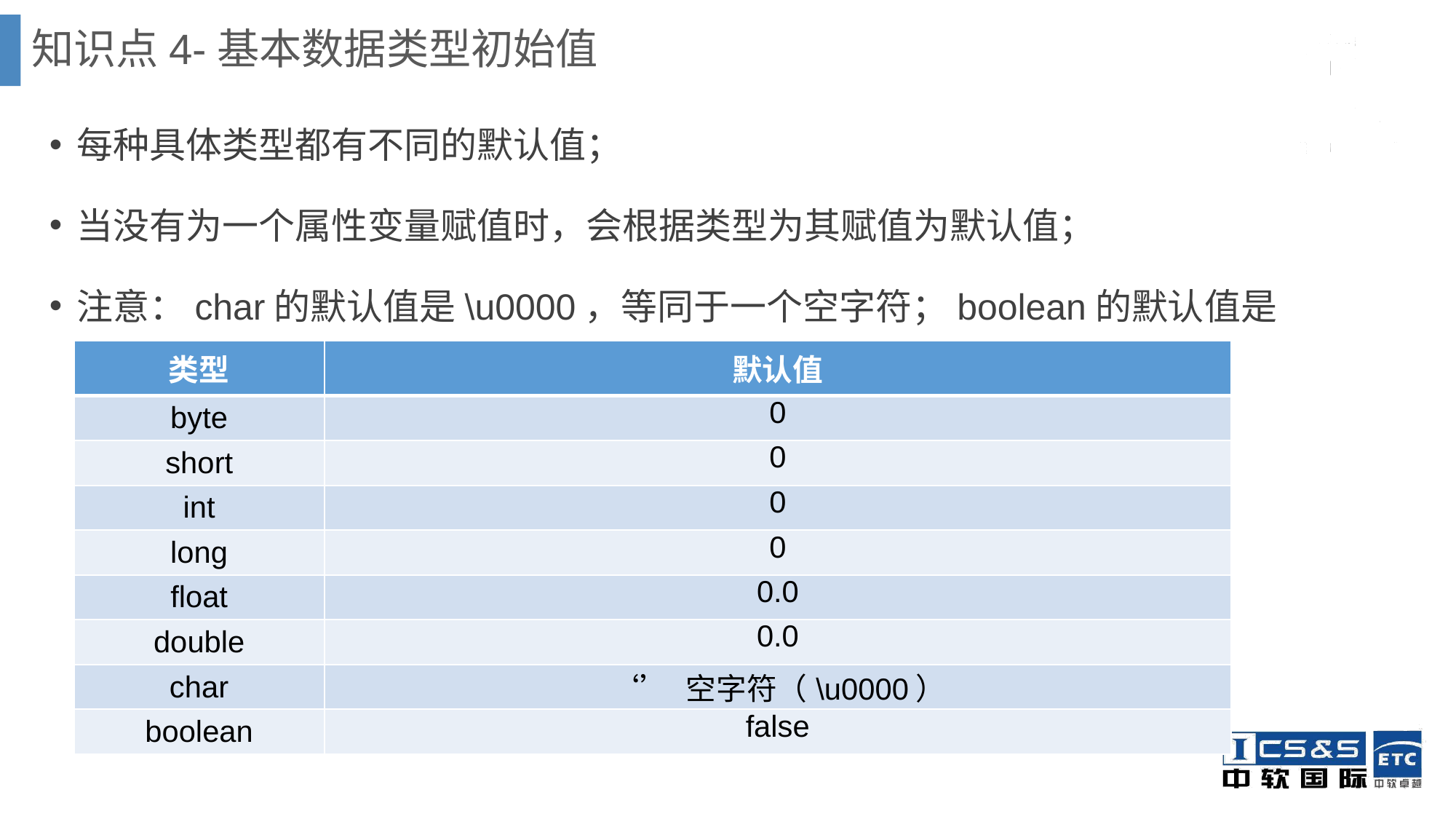

知识点4-基本数据类型初始值
每种具体类型都有不同的默认值；
当没有为一个属性变量赋值时，会根据类型为其赋值为默认值；
注意：char的默认值是\u0000，等同于一个空字符；boolean的默认值是false

| 类型 | 默认值 |
| --- | --- |
| byte | 0 |
| short | 0 |
| int | 0 |
| long | 0 |
| float | 0.0 |
| double | 0.0 |
| char | ‘’ 空字符（\u0000） |
| boolean | false |